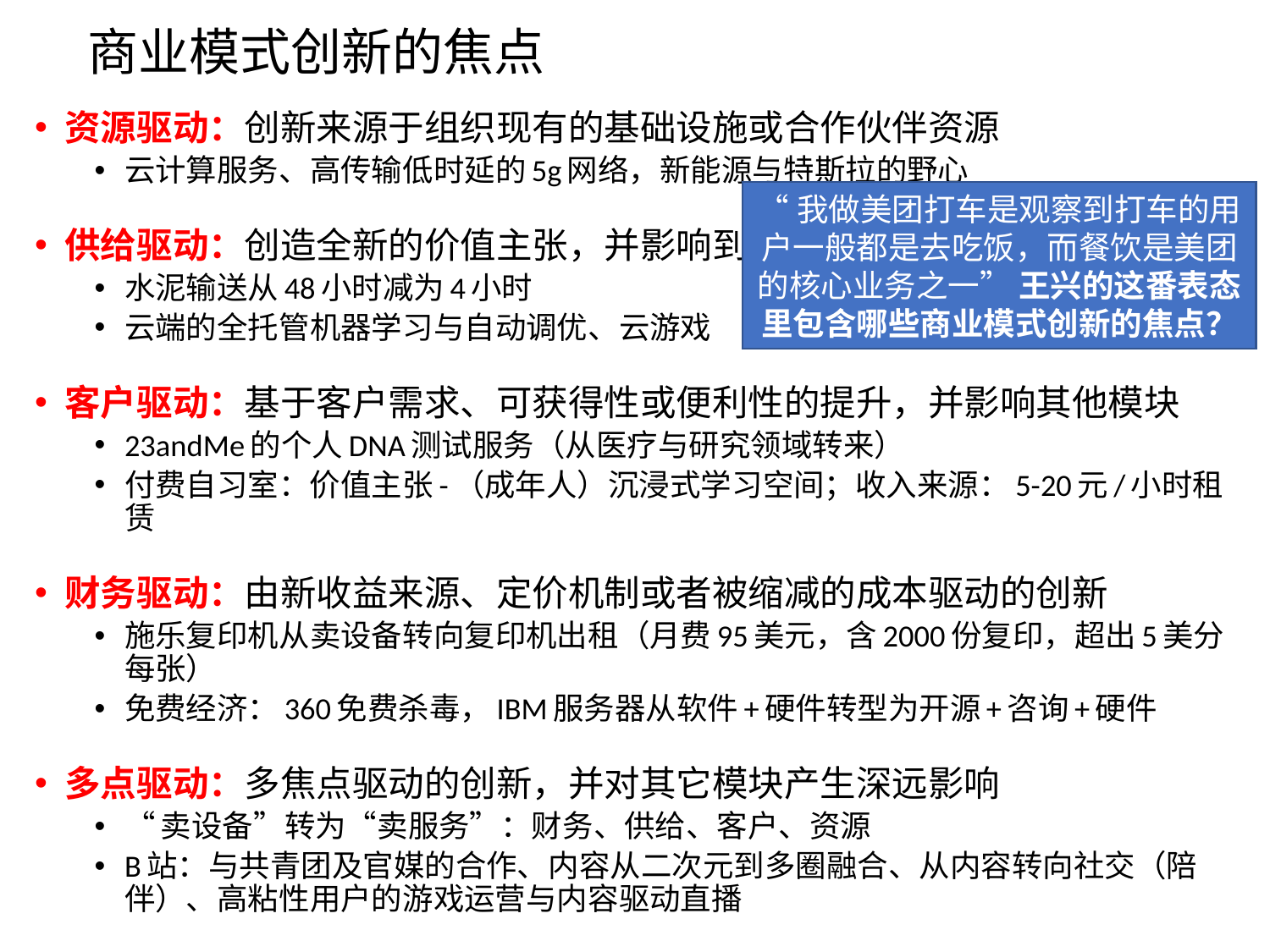

# 商业模式创新的焦点
资源驱动：创新来源于组织现有的基础设施或合作伙伴资源
云计算服务、高传输低时延的5g网络，新能源与特斯拉的野心

供给驱动：创造全新的价值主张，并影响到其它模块
水泥输送从48小时减为4小时
云端的全托管机器学习与自动调优、云游戏

客户驱动：基于客户需求、可获得性或便利性的提升，并影响其他模块
23andMe的个人DNA测试服务（从医疗与研究领域转来）
付费自习室：价值主张-（成年人）沉浸式学习空间；收入来源：5-20元/小时租赁

财务驱动：由新收益来源、定价机制或者被缩减的成本驱动的创新
施乐复印机从卖设备转向复印机出租（月费95美元，含2000份复印，超出5美分每张）
免费经济：360免费杀毒，IBM服务器从软件+硬件转型为开源+咨询+硬件

多点驱动：多焦点驱动的创新，并对其它模块产生深远影响
“卖设备”转为“卖服务”：财务、供给、客户、资源
B站：与共青团及官媒的合作、内容从二次元到多圈融合、从内容转向社交（陪伴）、高粘性用户的游戏运营与内容驱动直播
“我做美团打车是观察到打车的用户一般都是去吃饭，而餐饮是美团的核心业务之一” 王兴的这番表态里包含哪些商业模式创新的焦点？